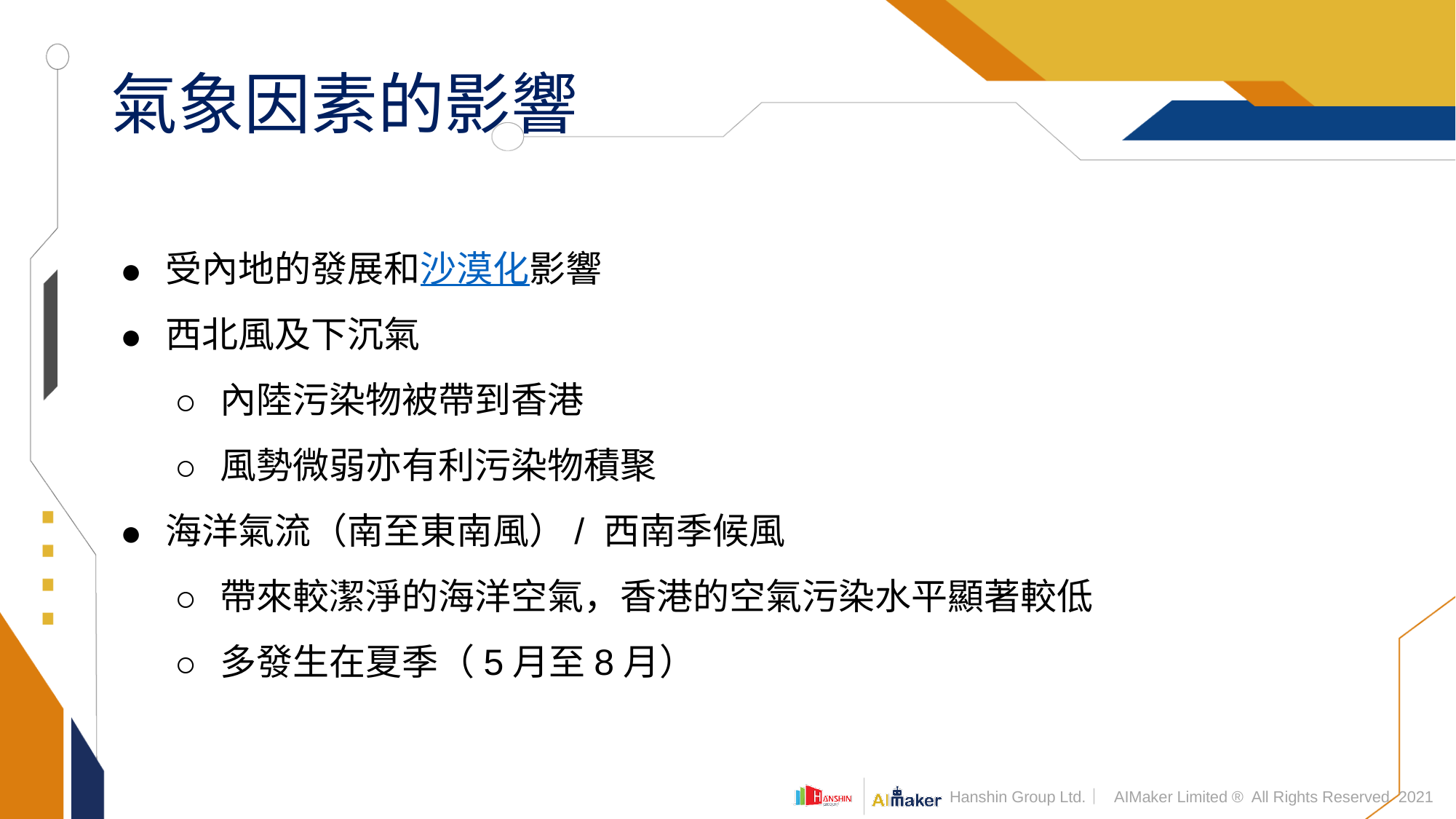

# 氣象因素的影響
受內地的發展和沙漠化影響
西北風及下沉氣
內陸污染物被帶到香港
風勢微弱亦有利污染物積聚
海洋氣流（南至東南風）/ 西南季候風
帶來較潔淨的海洋空氣，香港的空氣污染水平顯著較低
多發生在夏季（5月至8月）